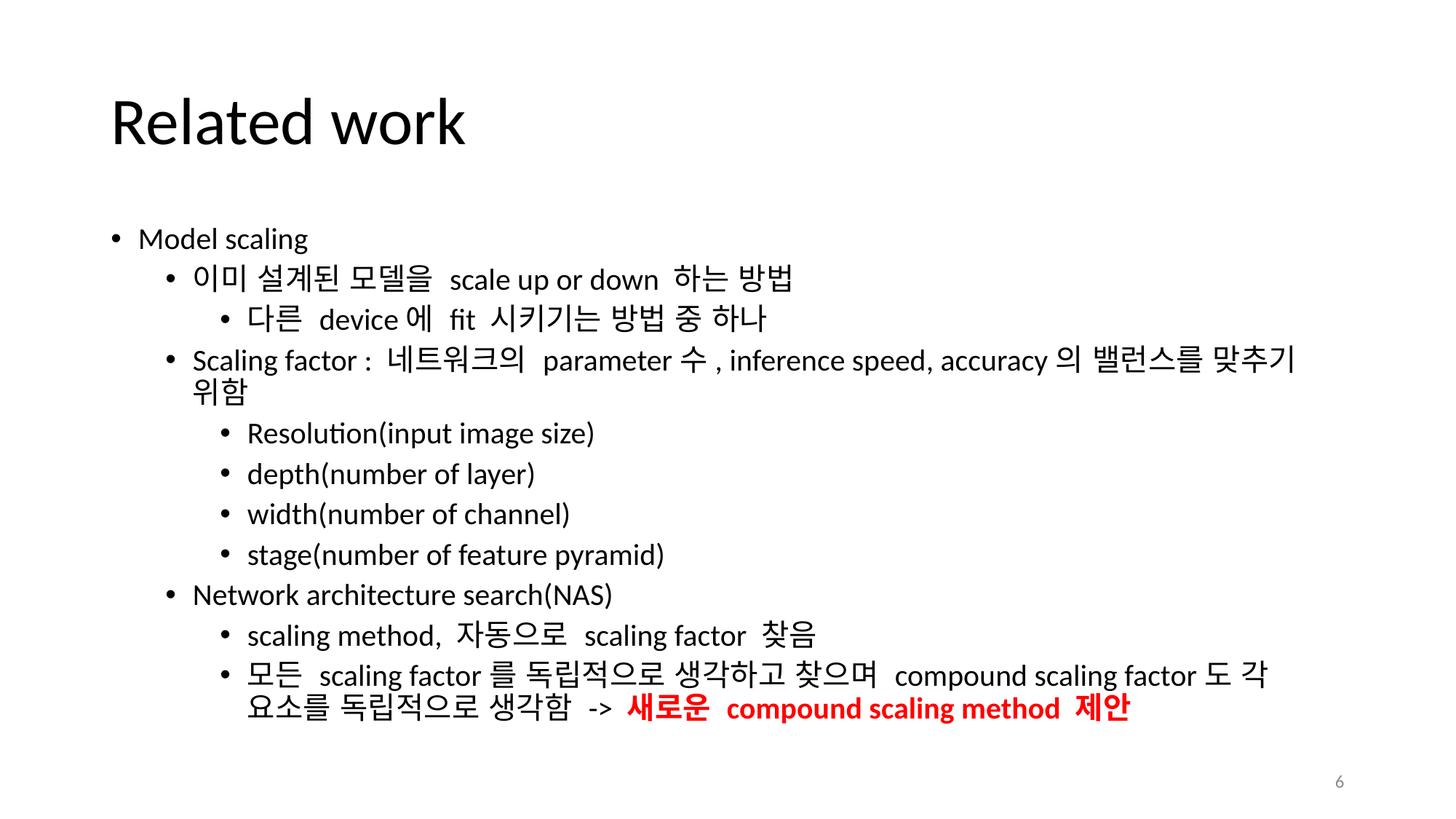

# Related work
Model scaling
이미 설계된 모델을 scale up or down 하는 방법
다른 device에 fit 시키기는 방법 중 하나
Scaling factor : 네트워크의 parameter수, inference speed, accuracy의 밸런스를 맞추기 위함
Resolution(input image size)
depth(number of layer)
width(number of channel)
stage(number of feature pyramid)
Network architecture search(NAS)
scaling method, 자동으로 scaling factor 찾음
모든 scaling factor를 독립적으로 생각하고 찾으며 compound scaling factor도 각 요소를 독립적으로 생각함 -> 새로운 compound scaling method 제안

6